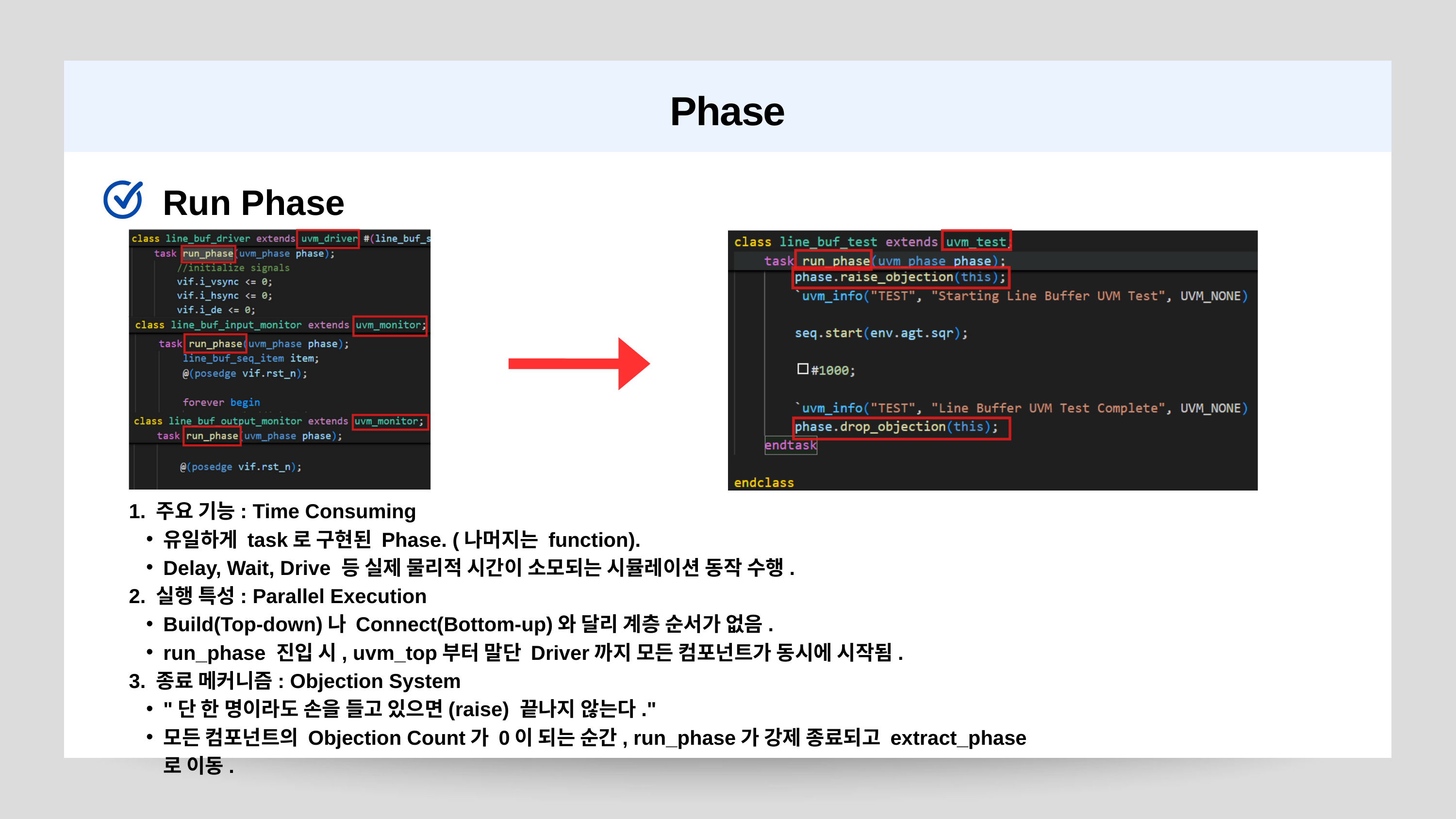

Phase
Run Phase

1. 주요 기능: Time Consuming
유일하게 task로 구현된 Phase. (나머지는 function).
Delay, Wait, Drive 등 실제 물리적 시간이 소모되는 시뮬레이션 동작 수행.
2. 실행 특성: Parallel Execution
Build(Top-down)나 Connect(Bottom-up)와 달리 계층 순서가 없음.
run_phase 진입 시, uvm_top부터 말단 Driver까지 모든 컴포넌트가 동시에 시작됨.
3. 종료 메커니즘: Objection System
"단 한 명이라도 손을 들고 있으면(raise) 끝나지 않는다."
모든 컴포넌트의 Objection Count가 0이 되는 순간, run_phase가 강제 종료되고 extract_phase로 이동.